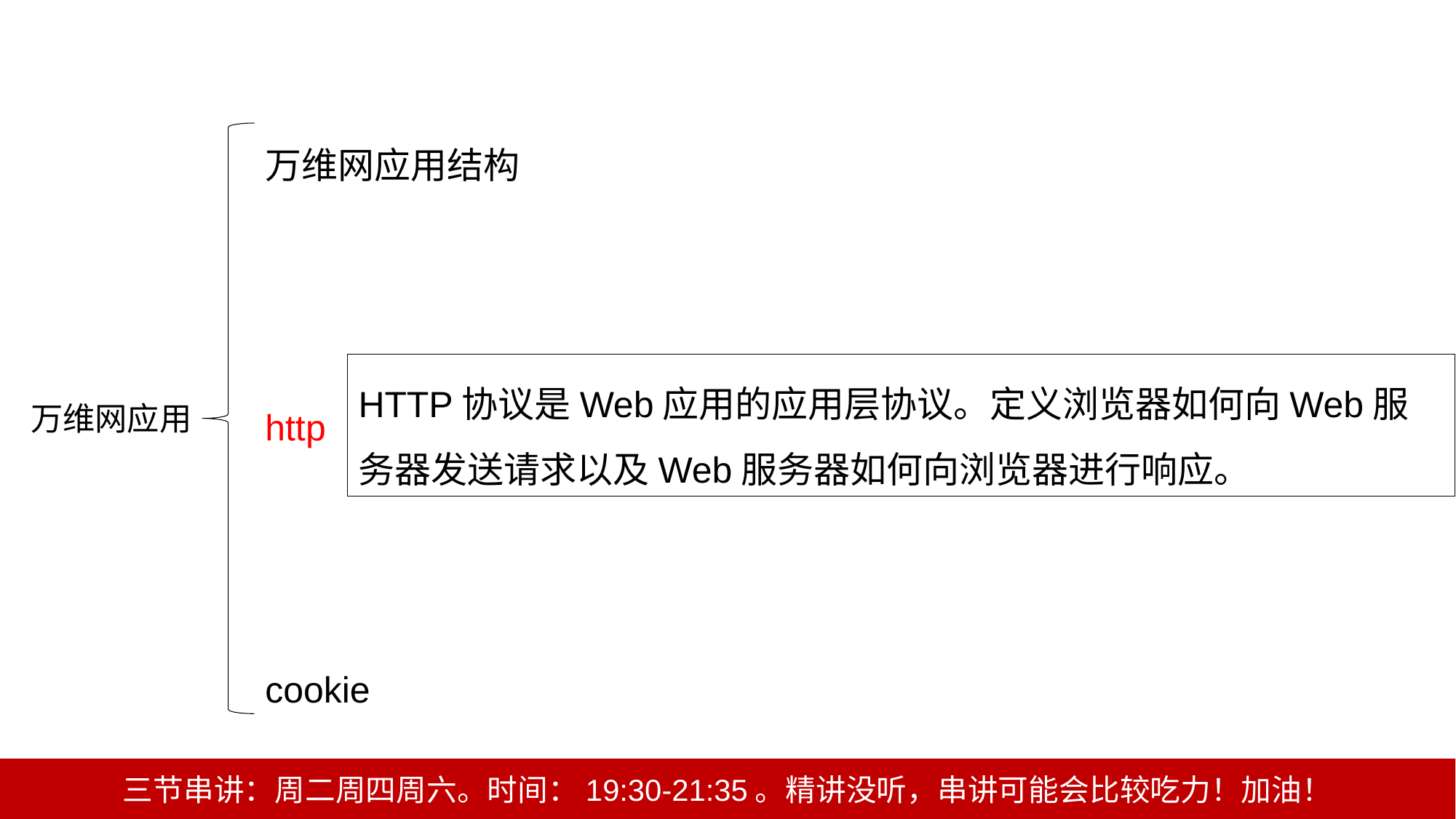

万维网应用结构

http

cookie

HTTP协议是Web应用的应用层协议。定义浏览器如何向Web服务器发送请求以及Web服务器如何向浏览器进行响应。
万维网应用